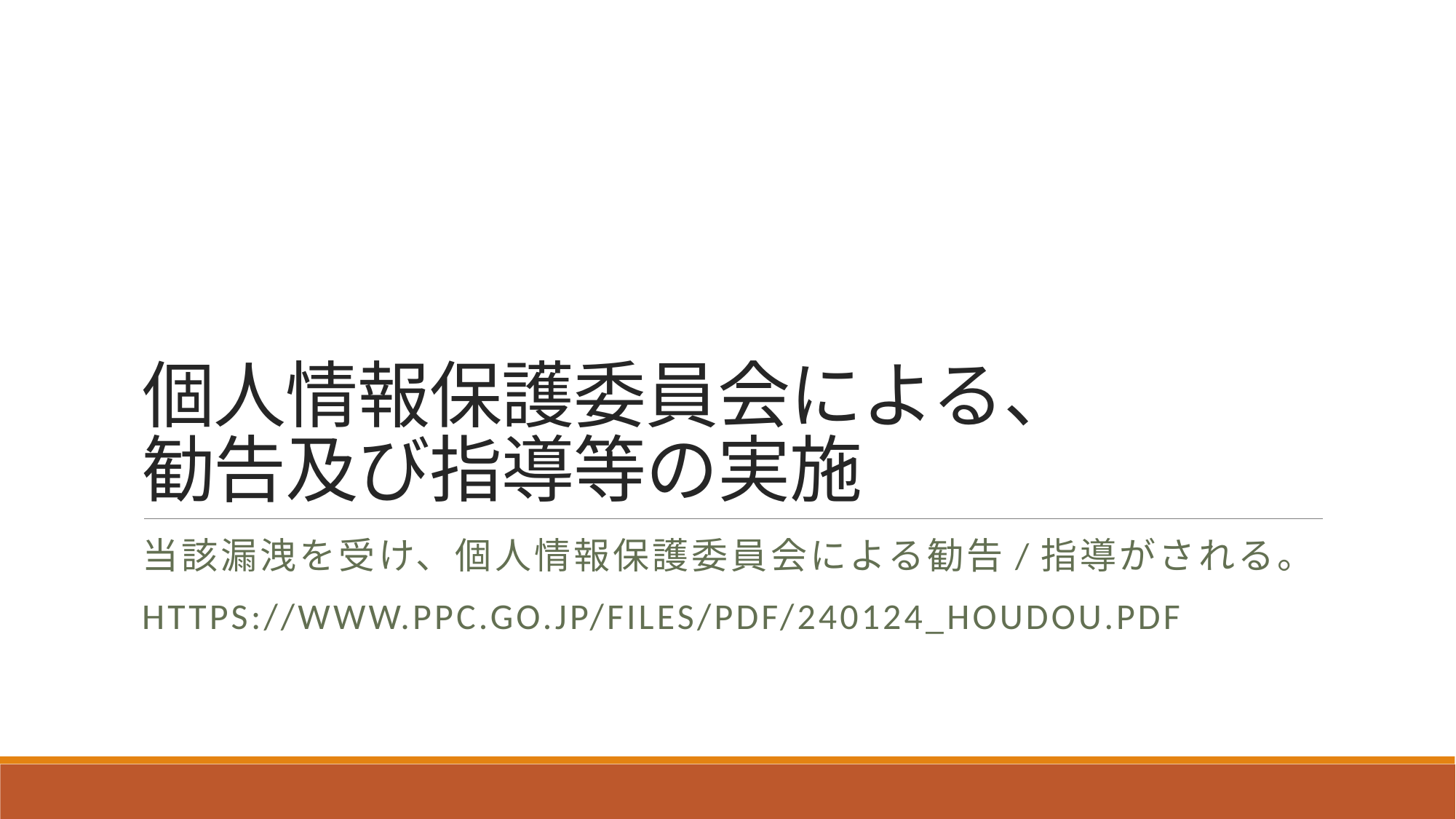

# 個人情報保護委員会による、 勧告及び指導等の実施
当該漏洩を受け、個人情報保護委員会による勧告/指導がされる。
https://www.ppc.go.jp/files/pdf/240124_houdou.pdf